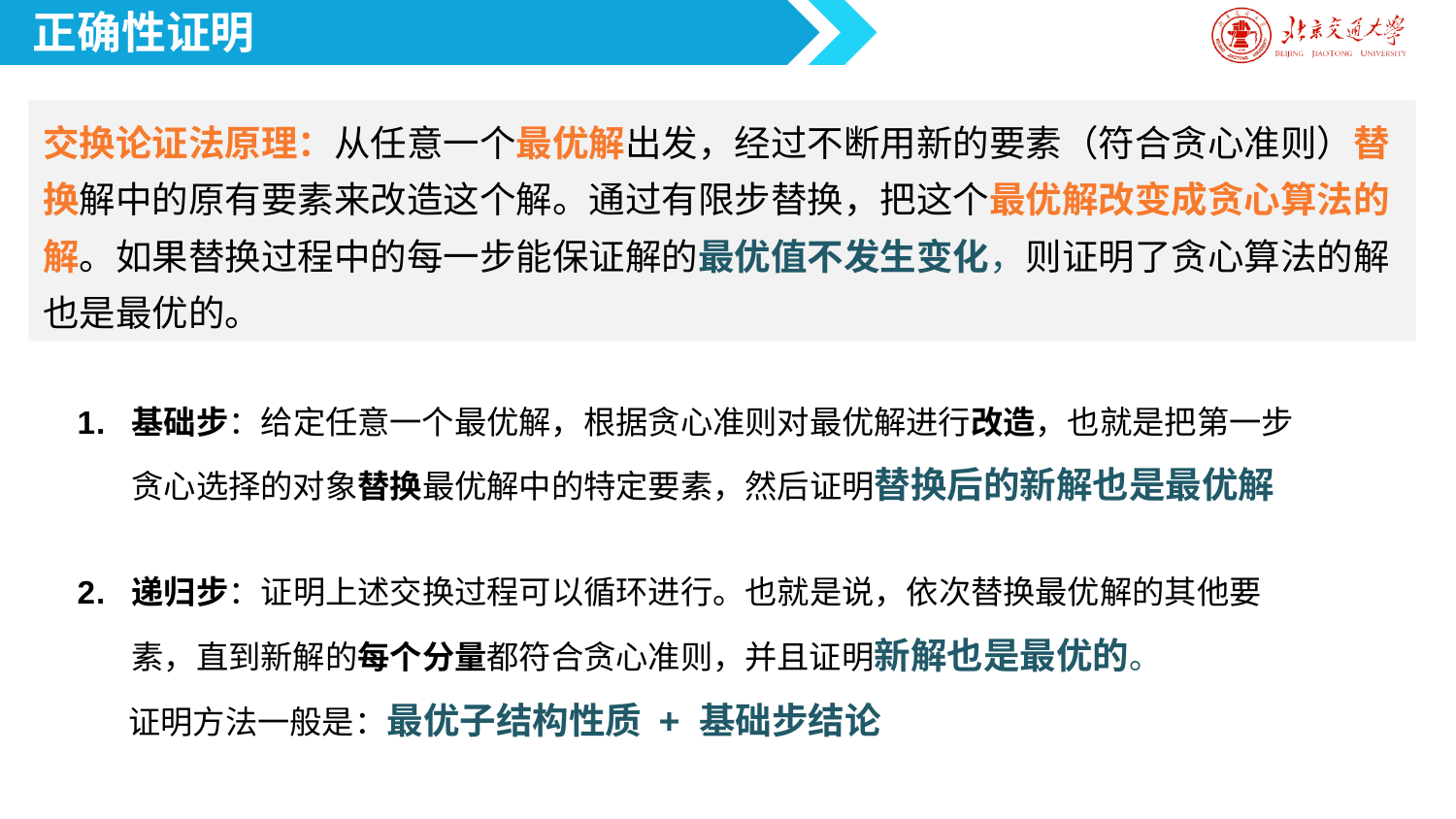

正确性证明
交换论证法原理：从任意一个最优解出发，经过不断用新的要素（符合贪心准则）替换解中的原有要素来改造这个解。通过有限步替换，把这个最优解改变成贪心算法的解。如果替换过程中的每一步能保证解的最优值不发生变化，则证明了贪心算法的解也是最优的。
基础步：给定任意一个最优解，根据贪心准则对最优解进行改造，也就是把第一步贪心选择的对象替换最优解中的特定要素，然后证明替换后的新解也是最优解
递归步：证明上述交换过程可以循环进行。也就是说，依次替换最优解的其他要素，直到新解的每个分量都符合贪心准则，并且证明新解也是最优的。
      证明方法一般是：最优子结构性质 + 基础步结论